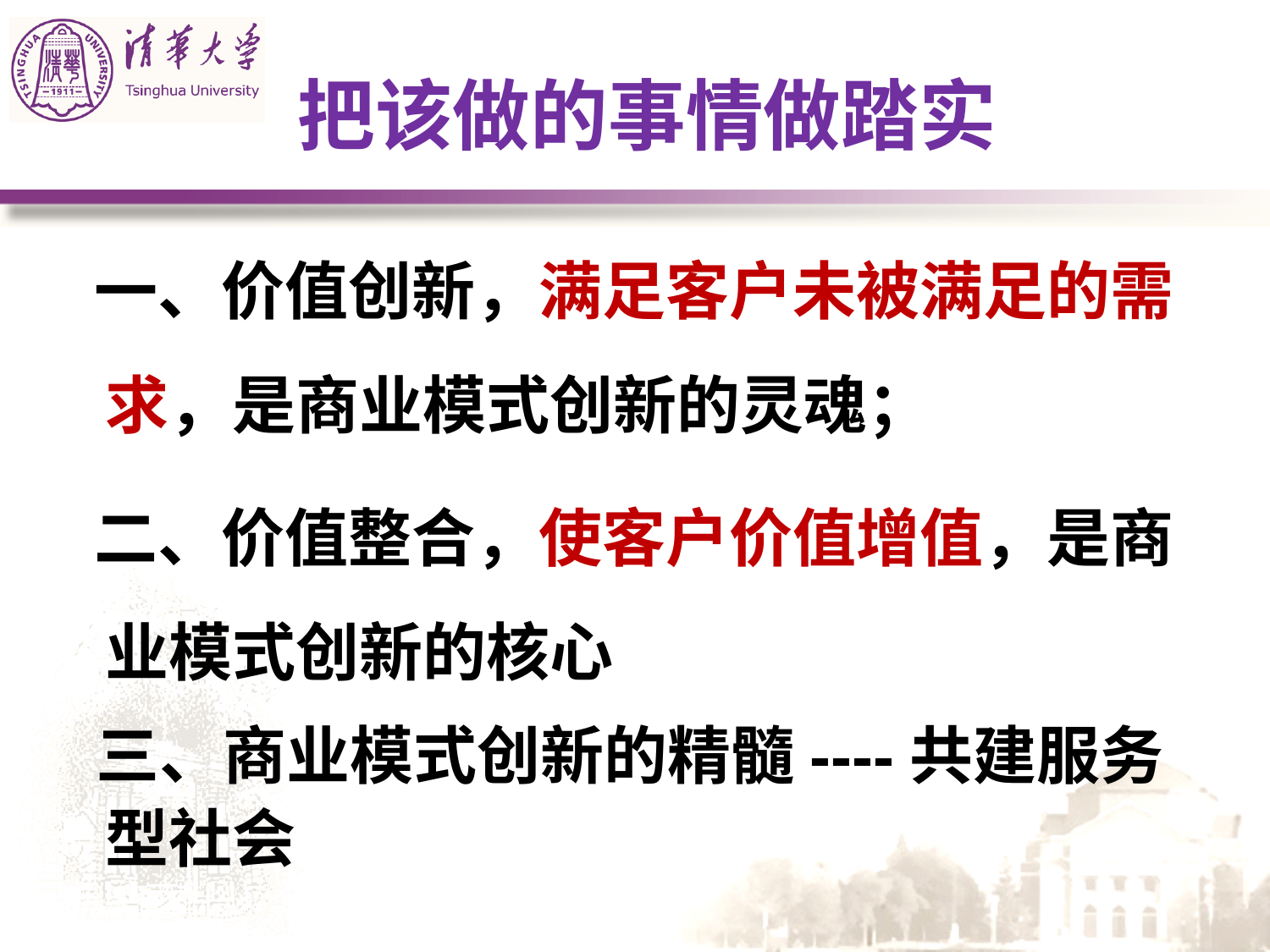

# 把该做的事情做踏实
一、价值创新，满足客户未被满足的需求，是商业模式创新的灵魂；
二、价值整合，使客户价值增值，是商业模式创新的核心
   三、商业模式创新的精髓----共建服务型社会